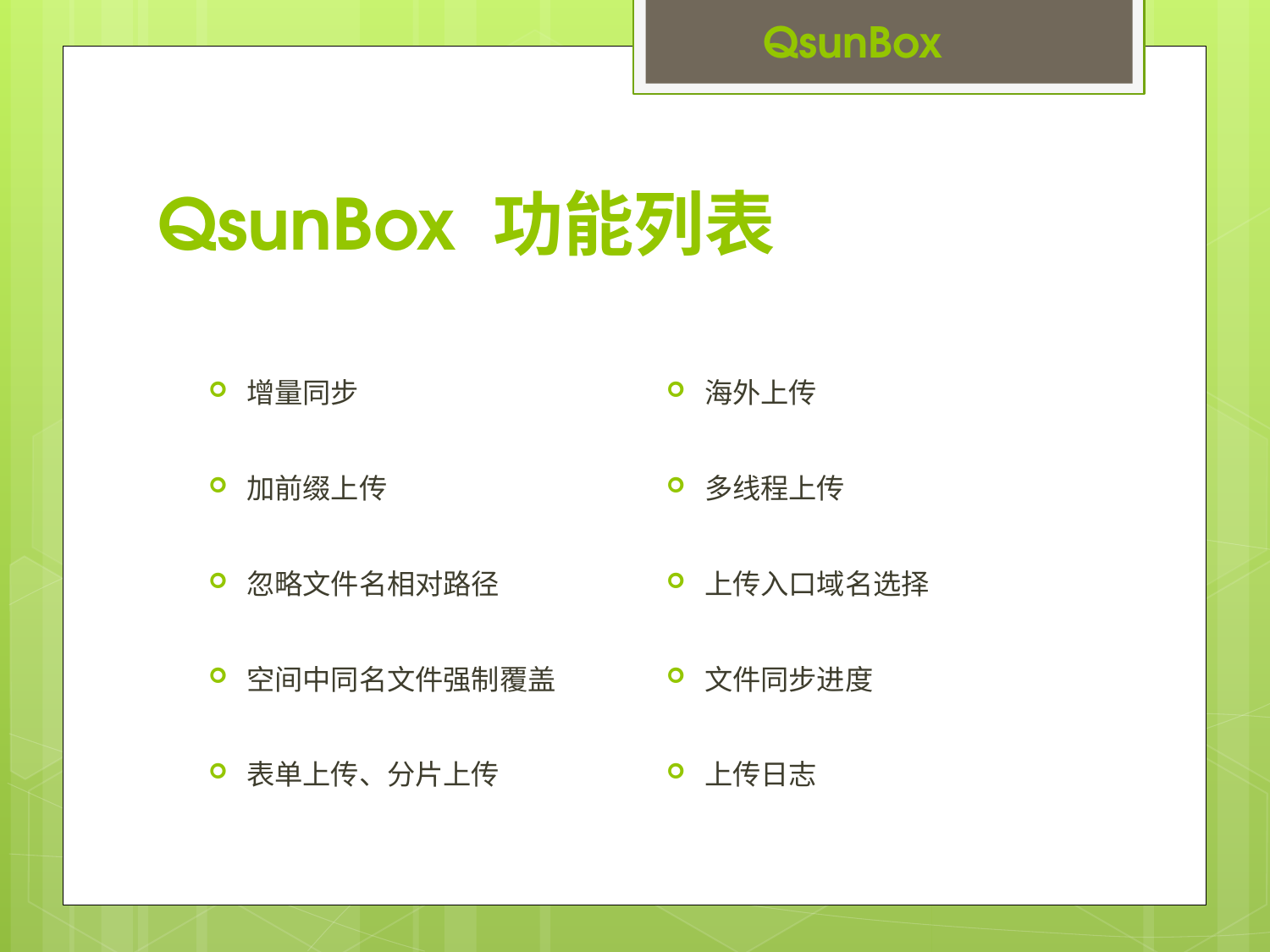

QsunBox
# QsunBox 功能列表
增量同步
加前缀上传
忽略文件名相对路径
空间中同名文件强制覆盖
表单上传、分片上传
海外上传
多线程上传
上传入口域名选择
文件同步进度
上传日志